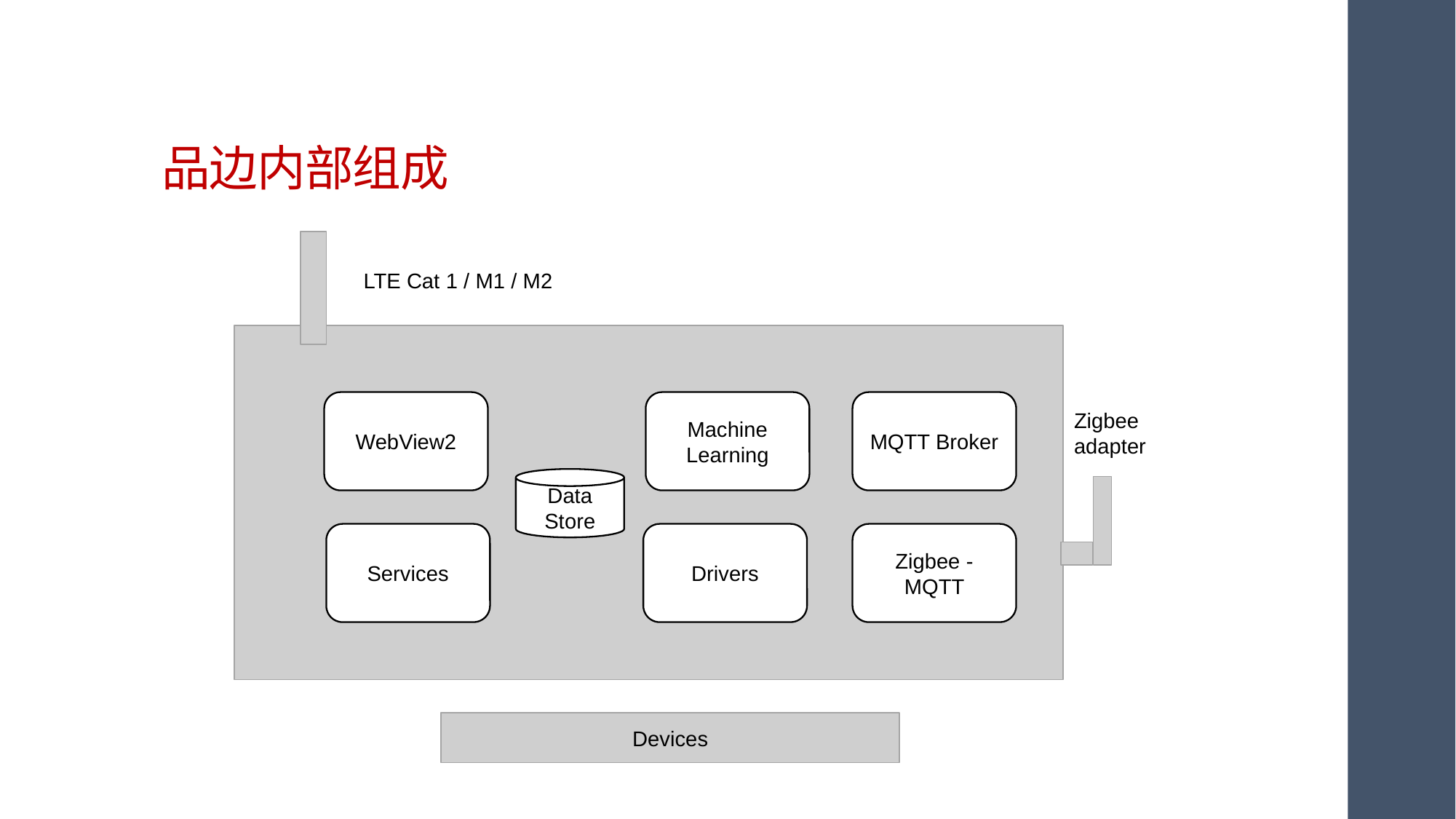

# 品边内部组成

LTE Cat 1 / M1 / M2

WebView2
Machine Learning
MQTT Broker
Zigbee adapter
Data Store

Services
Drivers
Zigbee - MQTT

Devices